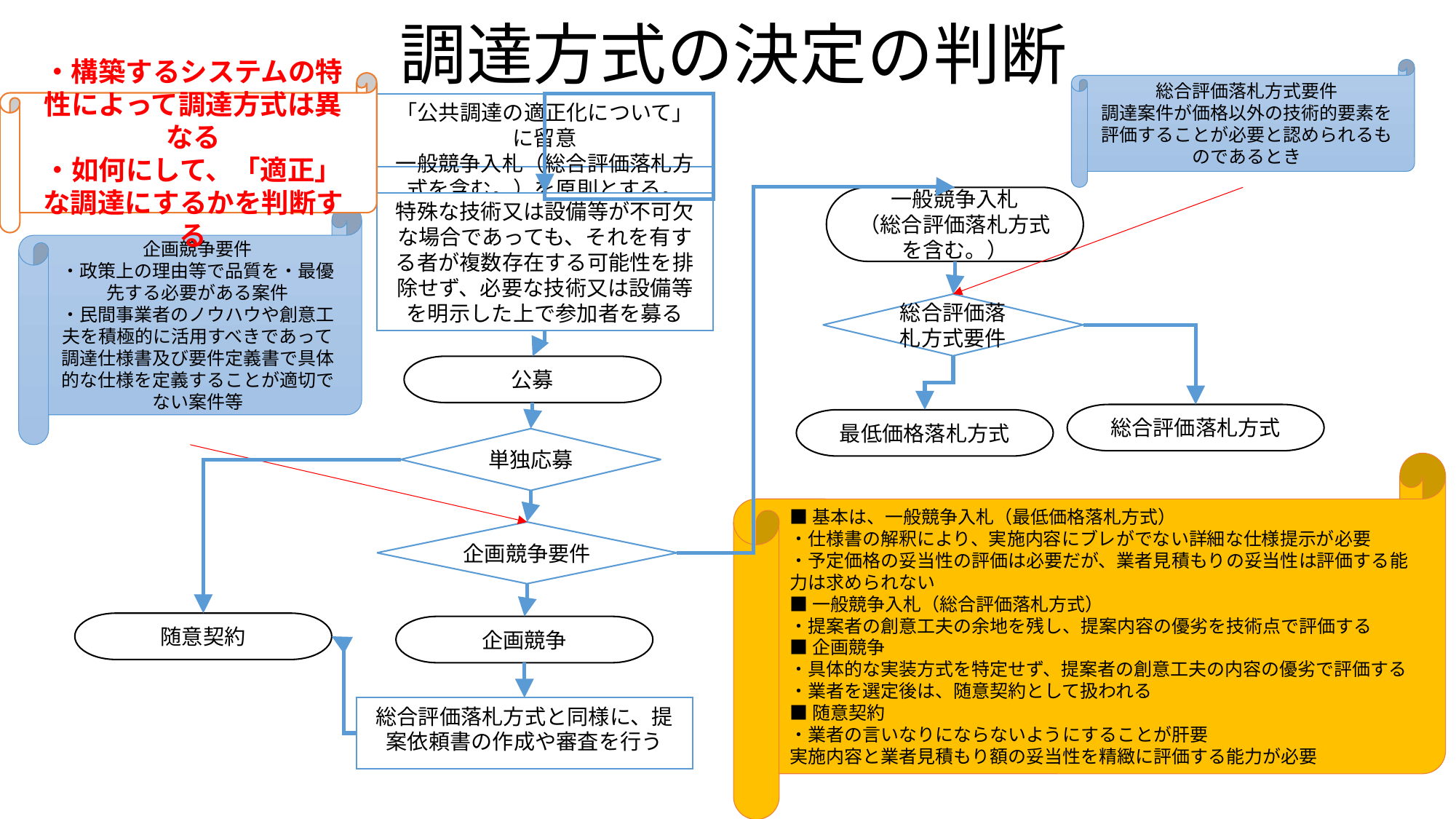

# 調達方式の決定の判断
総合評価落札方式要件
調達案件が価格以外の技術的要素を評価することが必要と認められるものであるとき
・構築するシステムの特性によって調達方式は異なる
・如何にして、「適正」な調達にするかを判断する
「公共調達の適正化について」に留意
一般競争入札（総合評価落札方式を含む。）を原則とする。
一般競争入札
（総合評価落札方式を含む。）
特殊な技術又は設備等が不可欠な場合であっても、それを有する者が複数存在する可能性を排除せず、必要な技術又は設備等を明示した上で参加者を募る
企画競争要件
・政策上の理由等で品質を・最優先する必要がある案件
・民間事業者のノウハウや創意工夫を積極的に活用すべきであって調達仕様書及び要件定義書で具体的な仕様を定義することが適切でない案件等
総合評価落札方式要件
公募
総合評価落札方式
最低価格落札方式
単独応募
■基本は、一般競争入札（最低価格落札方式）
・仕様書の解釈により、実施内容にブレがでない詳細な仕様提示が必要
・予定価格の妥当性の評価は必要だが、業者見積もりの妥当性は評価する能力は求められない
■一般競争入札（総合評価落札方式）
・提案者の創意工夫の余地を残し、提案内容の優劣を技術点で評価する
■企画競争
・具体的な実装方式を特定せず、提案者の創意工夫の内容の優劣で評価する
・業者を選定後は、随意契約として扱われる
■随意契約
・業者の言いなりにならないようにすることが肝要
実施内容と業者見積もり額の妥当性を精緻に評価する能力が必要
企画競争要件
随意契約
企画競争
総合評価落札方式と同様に、提案依頼書の作成や審査を行う